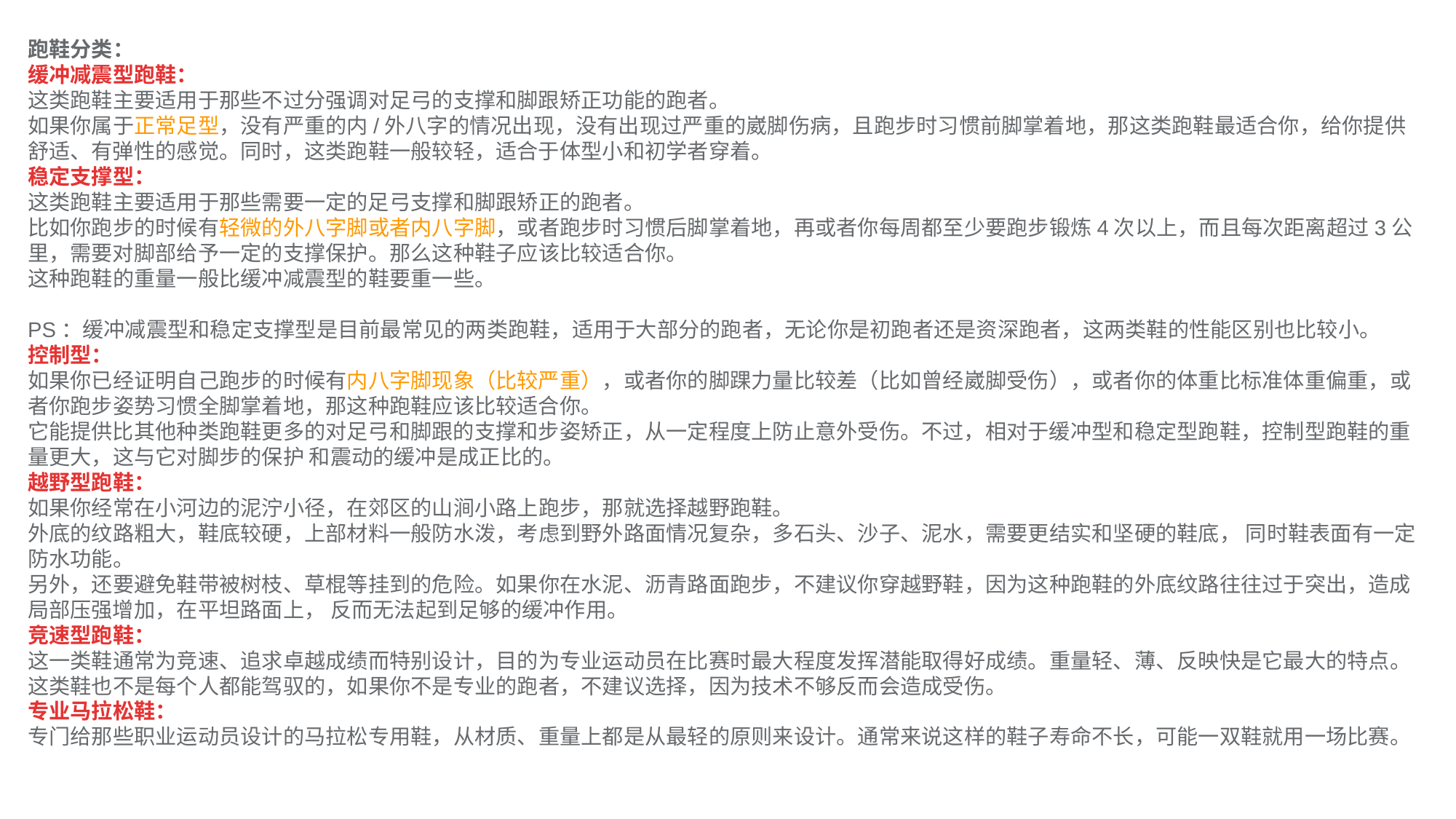

跑鞋分类：
缓冲减震型跑鞋：
这类跑鞋主要适用于那些不过分强调对足弓的支撑和脚跟矫正功能的跑者。
如果你属于正常足型，没有严重的内/外八字的情况出现，没有出现过严重的崴脚伤病，且跑步时习惯前脚掌着地，那这类跑鞋最适合你，给你提供舒适、有弹性的感觉。同时，这类跑鞋一般较轻，适合于体型小和初学者穿着。
稳定支撑型：
这类跑鞋主要适用于那些需要一定的足弓支撑和脚跟矫正的跑者。
比如你跑步的时候有轻微的外八字脚或者内八字脚，或者跑步时习惯后脚掌着地，再或者你每周都至少要跑步锻炼4次以上，而且每次距离超过3公里，需要对脚部给予一定的支撑保护。那么这种鞋子应该比较适合你。
这种跑鞋的重量一般比缓冲减震型的鞋要重一些。
PS：缓冲减震型和稳定支撑型是目前最常见的两类跑鞋，适用于大部分的跑者，无论你是初跑者还是资深跑者，这两类鞋的性能区别也比较小。
控制型：
如果你已经证明自己跑步的时候有内八字脚现象（比较严重），或者你的脚踝力量比较差（比如曾经崴脚受伤），或者你的体重比标准体重偏重，或者你跑步姿势习惯全脚掌着地，那这种跑鞋应该比较适合你。
它能提供比其他种类跑鞋更多的对足弓和脚跟的支撑和步姿矫正，从一定程度上防止意外受伤。不过，相对于缓冲型和稳定型跑鞋，控制型跑鞋的重量更大，这与它对脚步的保护 和震动的缓冲是成正比的。
越野型跑鞋：
如果你经常在小河边的泥泞小径，在郊区的山涧小路上跑步，那就选择越野跑鞋。
外底的纹路粗大，鞋底较硬，上部材料一般防水泼，考虑到野外路面情况复杂，多石头、沙子、泥水，需要更结实和坚硬的鞋底， 同时鞋表面有一定防水功能。
另外，还要避免鞋带被树枝、草棍等挂到的危险。如果你在水泥、沥青路面跑步，不建议你穿越野鞋，因为这种跑鞋的外底纹路往往过于突出，造成局部压强增加，在平坦路面上， 反而无法起到足够的缓冲作用。
竞速型跑鞋：
这一类鞋通常为竞速、追求卓越成绩而特别设计，目的为专业运动员在比赛时最大程度发挥潜能取得好成绩。重量轻、薄、反映快是它最大的特点。这类鞋也不是每个人都能驾驭的，如果你不是专业的跑者，不建议选择，因为技术不够反而会造成受伤。
专业马拉松鞋：
专门给那些职业运动员设计的马拉松专用鞋，从材质、重量上都是从最轻的原则来设计。通常来说这样的鞋子寿命不长，可能一双鞋就用一场比赛。